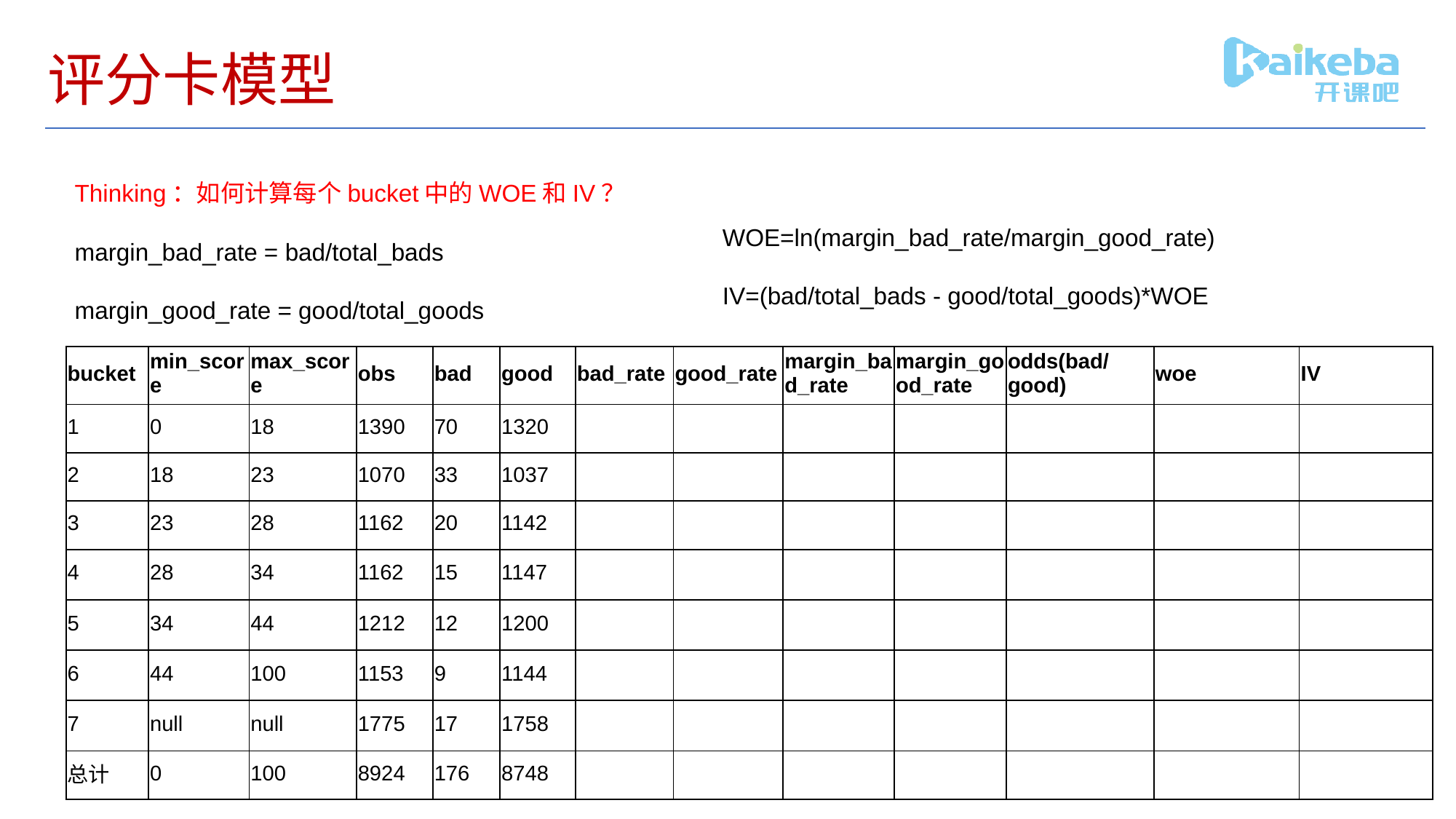

# 评分卡模型
Thinking：如何计算每个bucket中的WOE和IV？
margin_bad_rate = bad/total_bads
margin_good_rate = good/total_goods

WOE=ln(margin_bad_rate/margin_good_rate)
IV=(bad/total_bads - good/total_goods)*WOE
| bucket | min\_score | max\_score | obs | bad | good | bad\_rate | good\_rate | margin\_bad\_rate | margin\_good\_rate | odds(bad/good) | woe | IV |
| --- | --- | --- | --- | --- | --- | --- | --- | --- | --- | --- | --- | --- |
| 1 | 0 | 18 | 1390 | 70 | 1320 |  |  |  |  |  |  |  |
| 2 | 18 | 23 | 1070 | 33 | 1037 |  |  |  |  |  |  |  |
| 3 | 23 | 28 | 1162 | 20 | 1142 |  |  |  |  |  |  |  |
| 4 | 28 | 34 | 1162 | 15 | 1147 |  |  |  |  |  |  |  |
| 5 | 34 | 44 | 1212 | 12 | 1200 |  |  |  |  |  |  |  |
| 6 | 44 | 100 | 1153 | 9 | 1144 |  |  |  |  |  |  |  |
| 7 | null | null | 1775 | 17 | 1758 |  |  |  |  |  |  |  |
| 总计 | 0 | 100 | 8924 | 176 | 8748 |  |  |  |  |  |  |  |